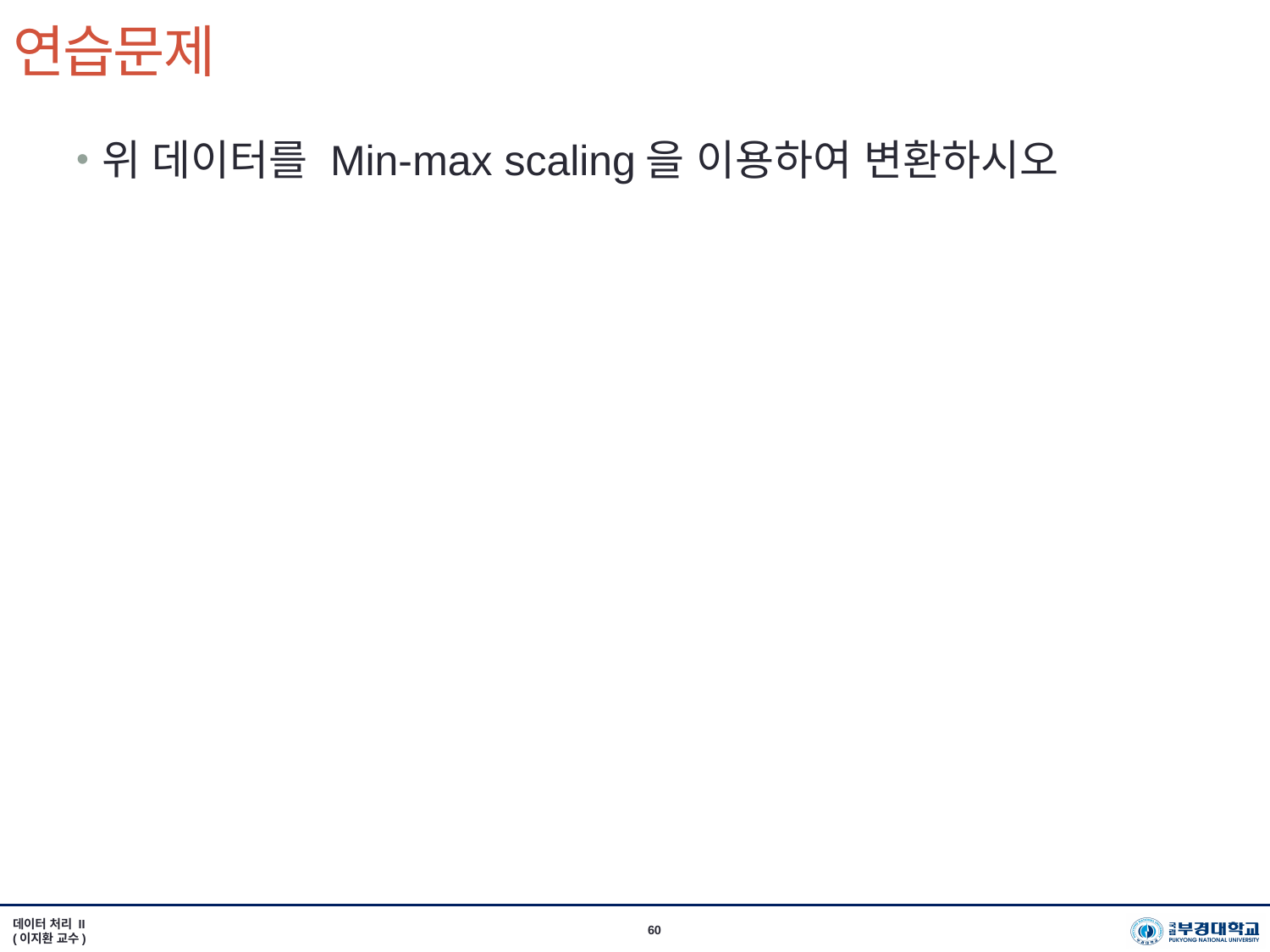

# 연습문제
위 데이터를 Min-max scaling을 이용하여 변환하시오
데이터 처리 II
(이지환 교수)